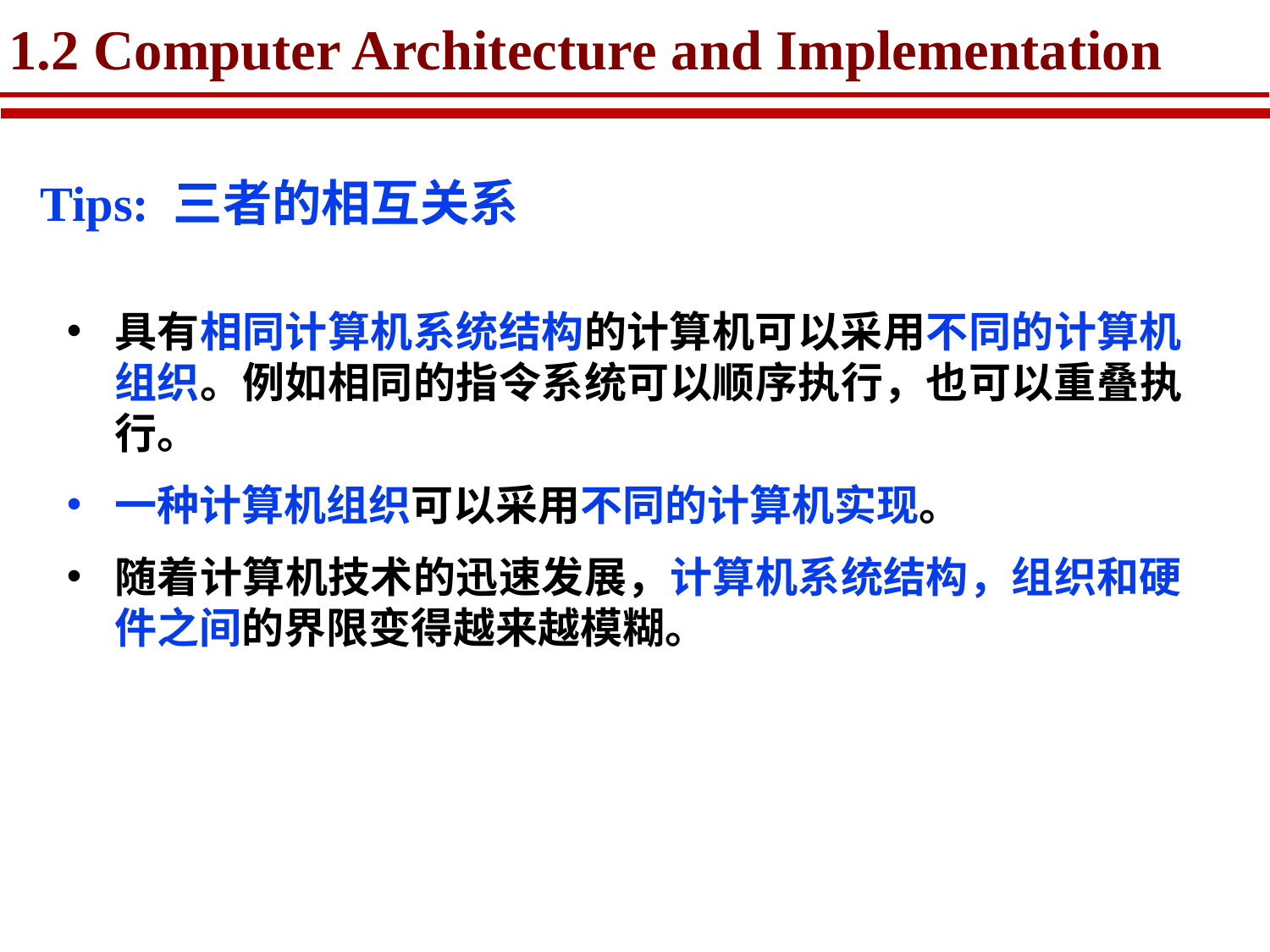

# 1.2 Computer Architecture and Implementation
Tips: 三者的相互关系

具有相同计算机系统结构的计算机可以采用不同的计算机组织。例如相同的指令系统可以顺序执行，也可以重叠执行。
一种计算机组织可以采用不同的计算机实现。
随着计算机技术的迅速发展，计算机系统结构，组织和硬件之间的界限变得越来越模糊。